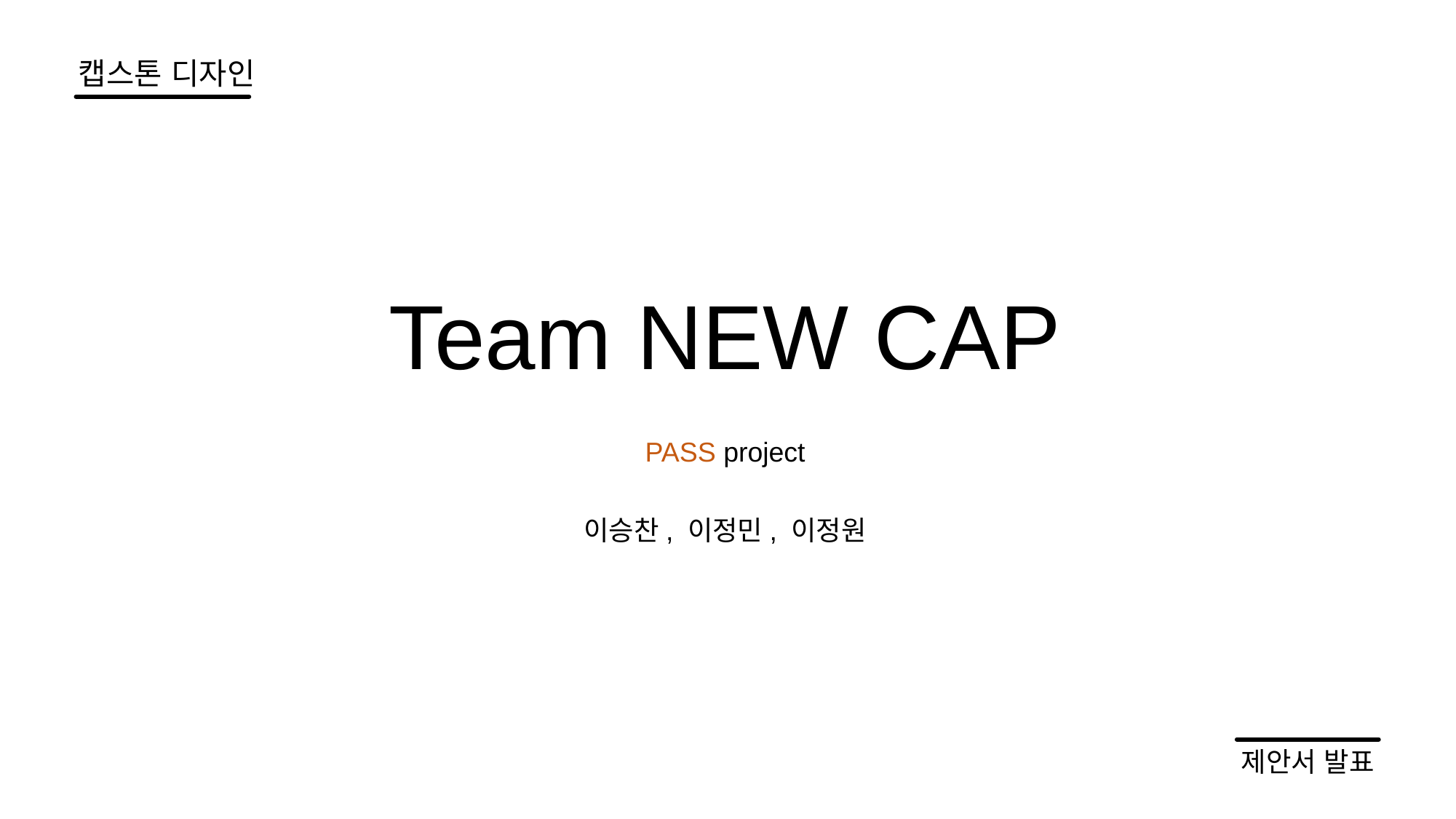

# 캡스톤 디자인
Team NEW CAP
PASS project
이승찬, 이정민, 이정원
제안서 발표